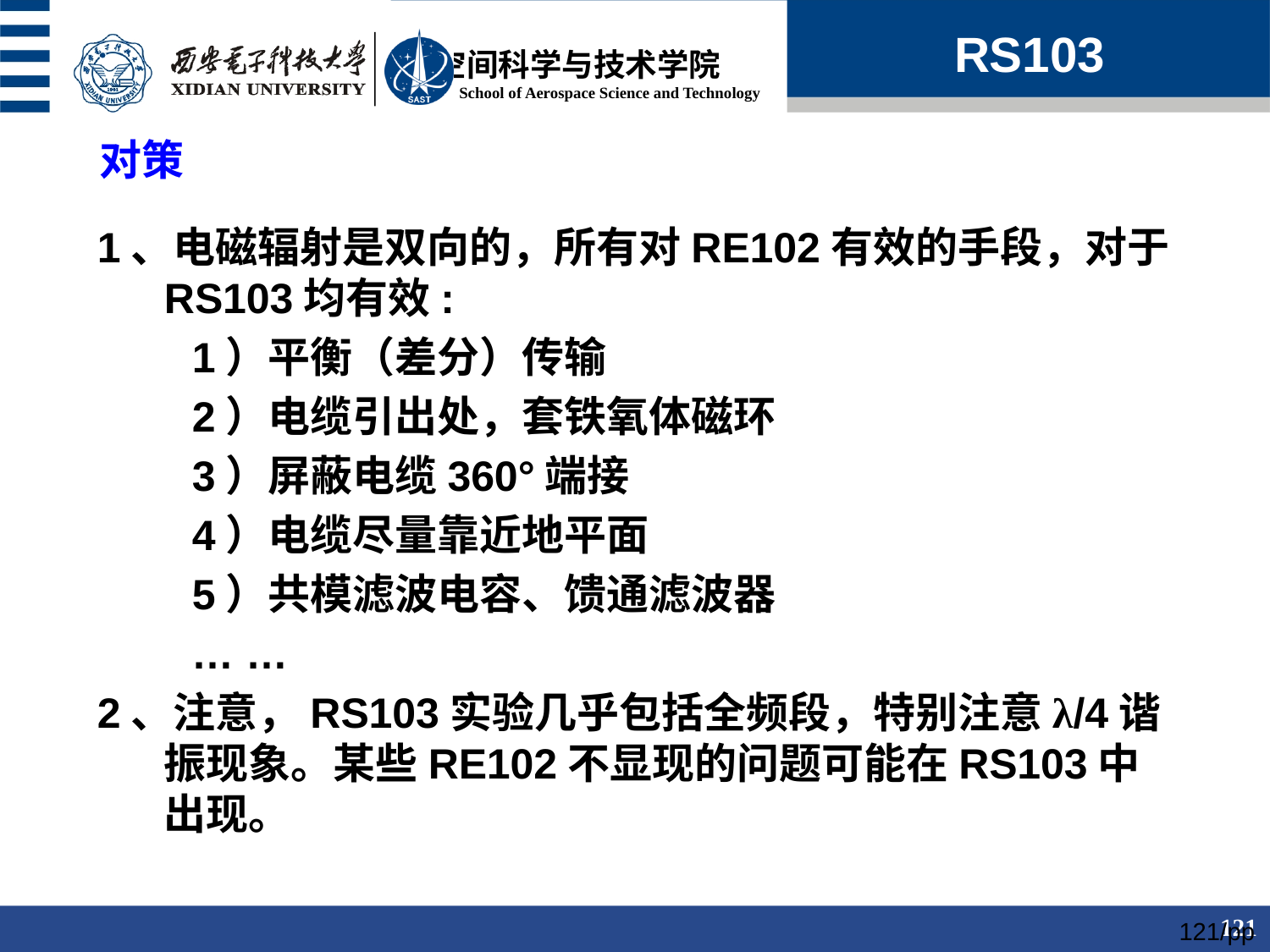

RS103
对策

1、电磁辐射是双向的，所有对RE102有效的手段，对于RS103均有效:
        1）平衡（差分）传输
        2）电缆引出处，套铁氧体磁环
        3）屏蔽电缆360°端接
        4）电缆尽量靠近地平面
        5）共模滤波电容、馈通滤波器
        … …
2、注意，RS103实验几乎包括全频段，特别注意λ/4谐振现象。某些RE102不显现的问题可能在RS103中出现。
121/pp